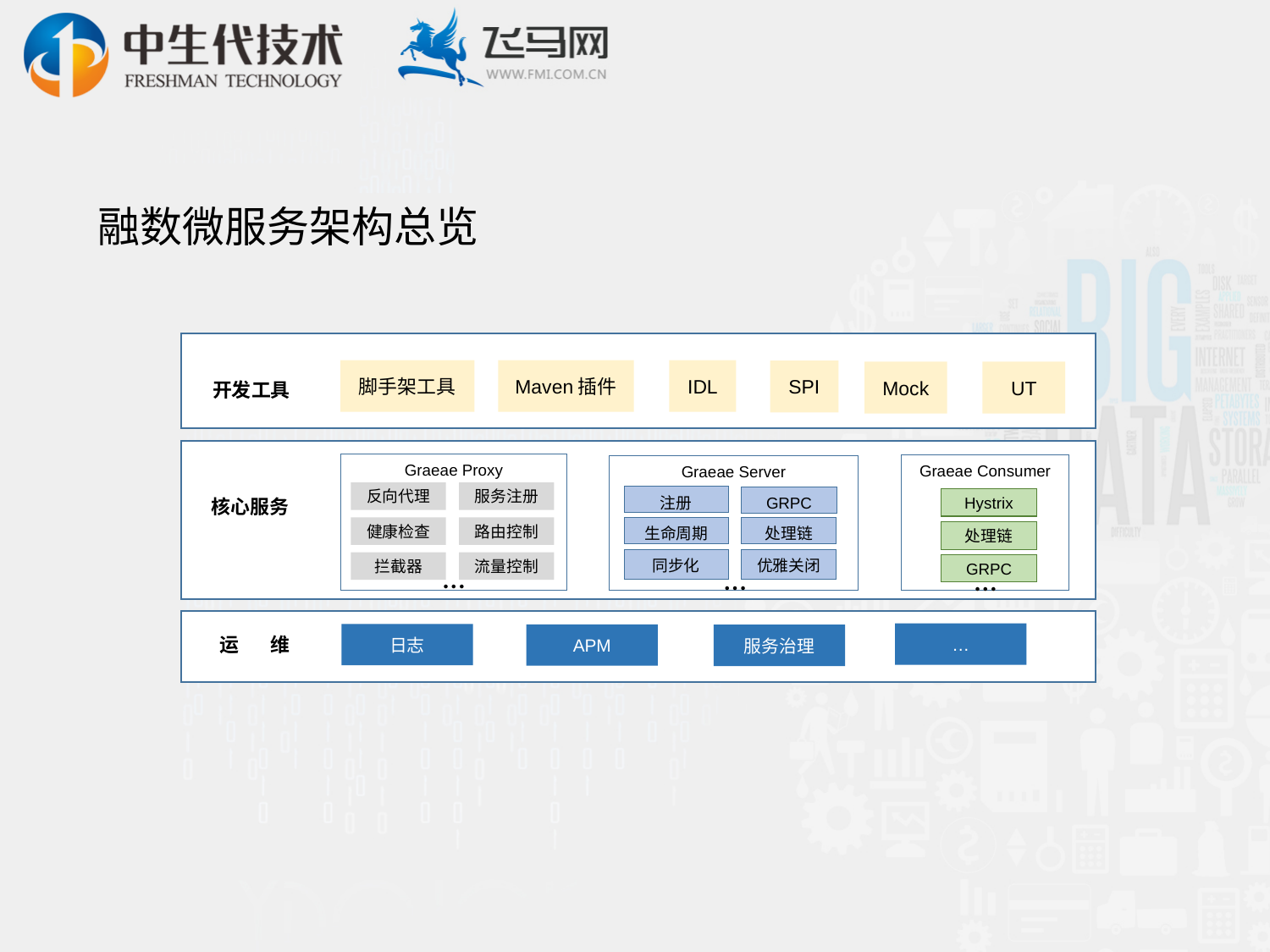

# 融数微服务架构总览

脚手架工具
Maven插件
IDL
SPI
Mock
UT
开发工具

Graeae Proxy
Graeae Consumer
Graeae Server
注册
GRPC
处理链
生命周期
同步化
优雅关闭
反向代理
服务注册
Hystrix
核心服务
健康检查
路由控制
处理链
…
…
拦截器
流量控制
…
GRPC

…
日志
APM
服务治理
运       维